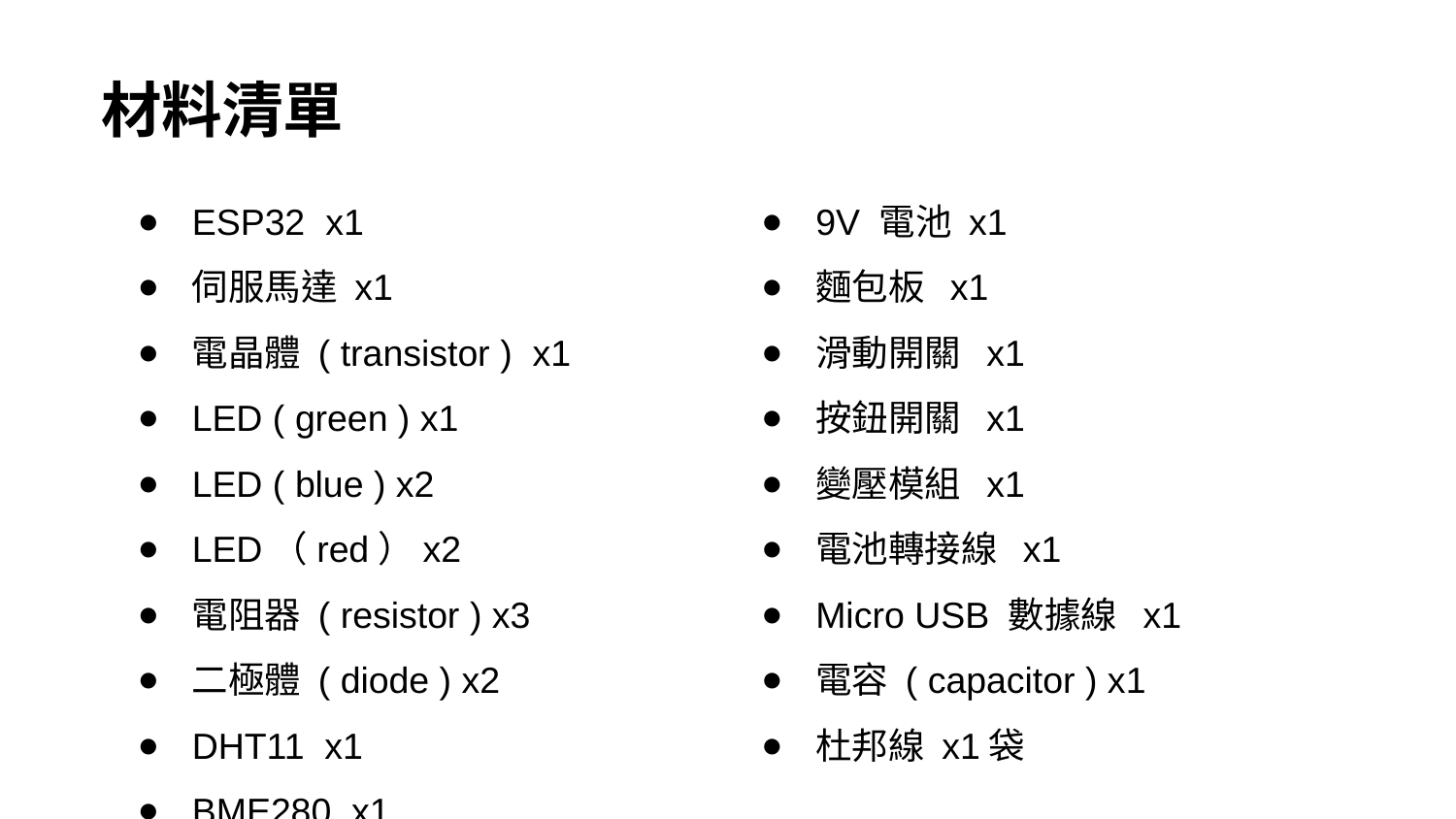

材料清單
ESP32  x1
伺服馬達 x1
電晶體 ( transistor )  x1
LED ( green ) x1
LED ( blue ) x2
LED（red）x2
電阻器 ( resistor ) x3
二極體 ( diode ) x2
DHT11  x1
BME280  x1
9V 電池 x1
麵包板  x1
滑動開關  x1
按鈕開關  x1
變壓模組  x1
電池轉接線  x1
Micro USB 數據線  x1
電容 ( capacitor ) x1
杜邦線 x1袋